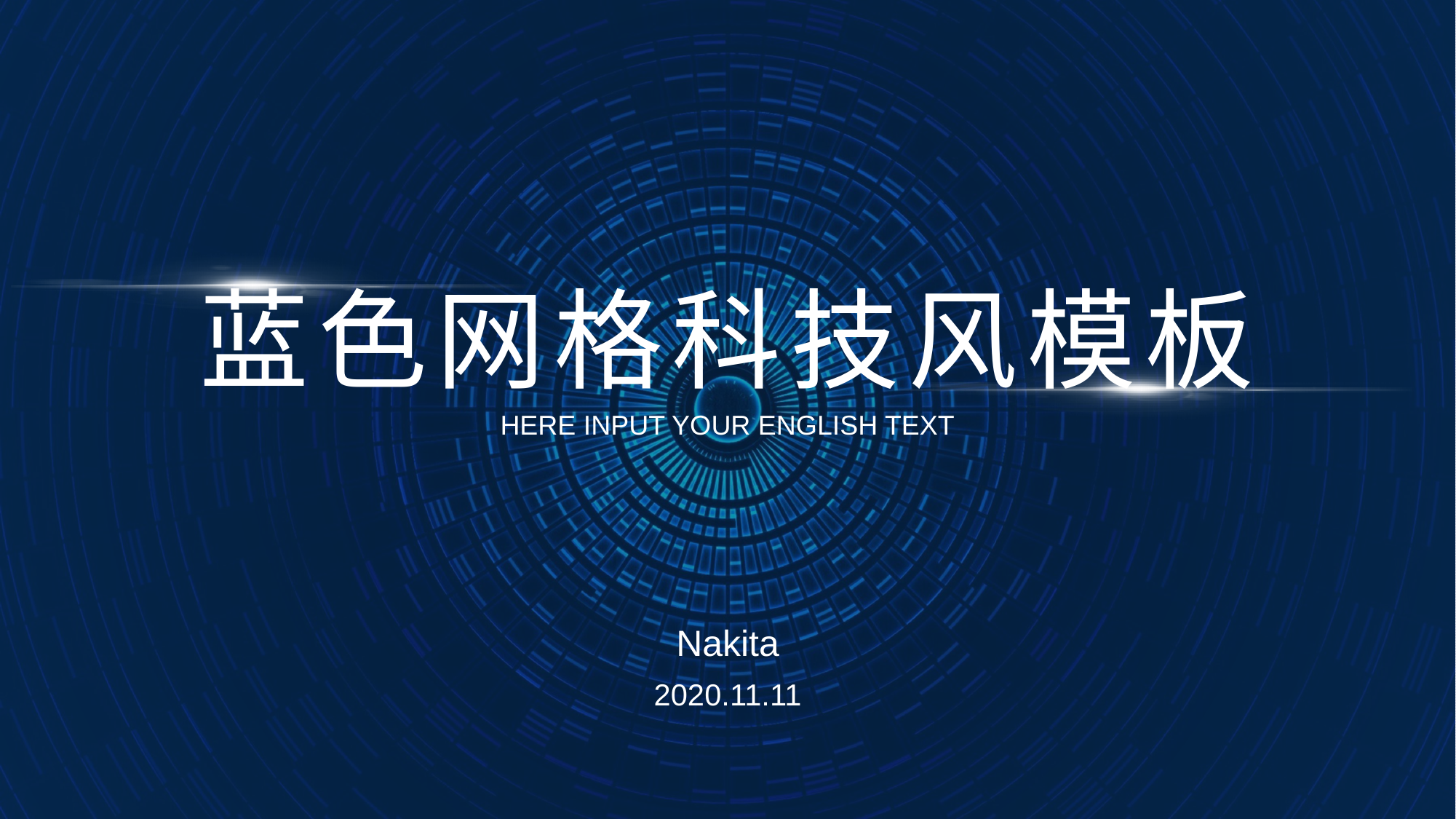

蓝色网格科技风模板
HERE INPUT YOUR ENGLISH TEXT
Nakita
2020.11.11